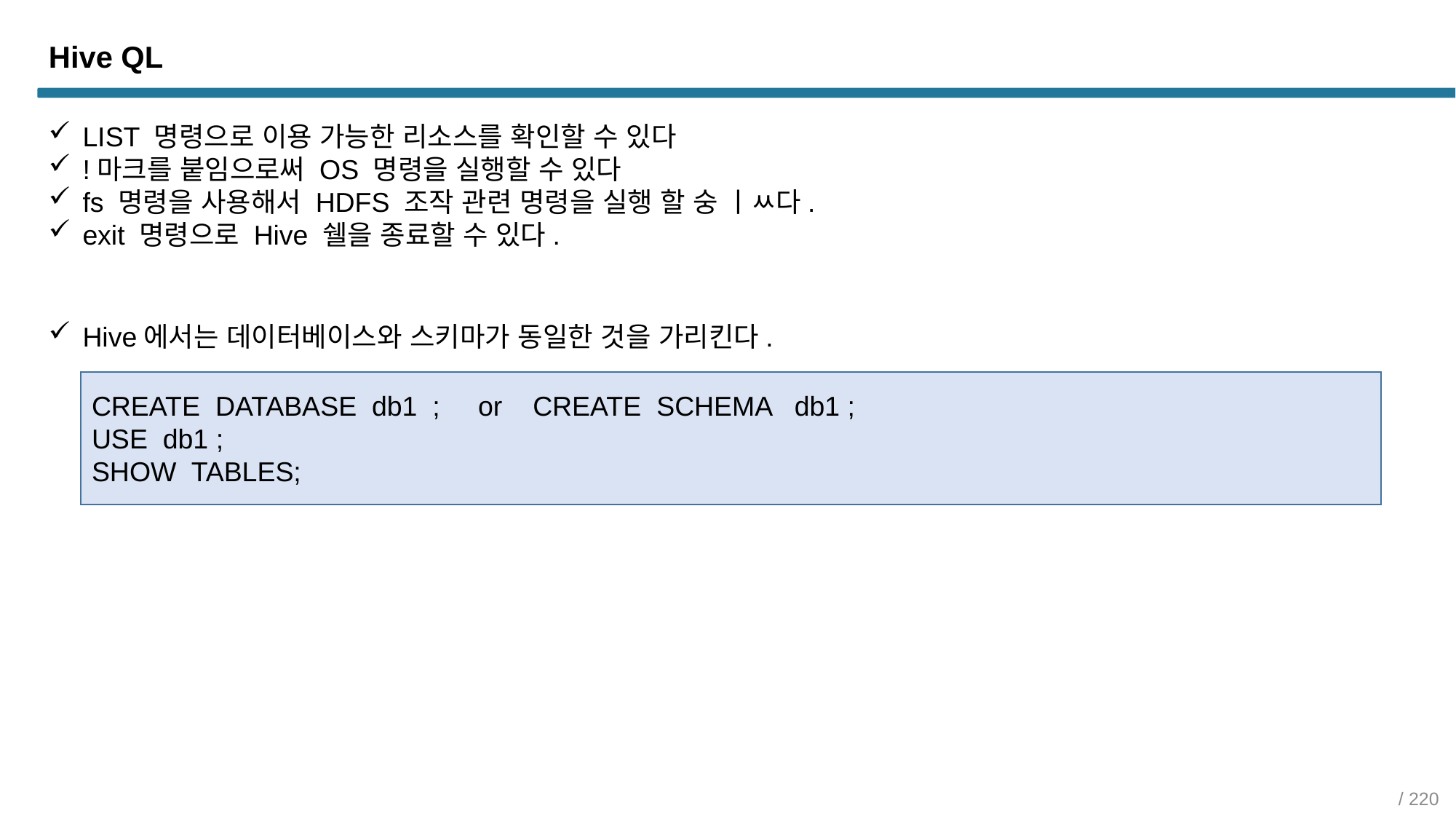

Hive QL
LIST 명령으로 이용 가능한 리소스를 확인할 수 있다
!마크를 붙임으로써 OS 명령을 실행할 수 있다
fs 명령을 사용해서 HDFS 조작 관련 명령을 실행 할 숭 ㅣㅆ다.
exit 명령으로 Hive 쉘을 종료할 수 있다.

Hive에서는 데이터베이스와 스키마가 동일한 것을 가리킨다.

CREATE  DATABASE  db1  ;     or    CREATE  SCHEMA   db1 ;
USE  db1 ;
SHOW  TABLES;
/ 220